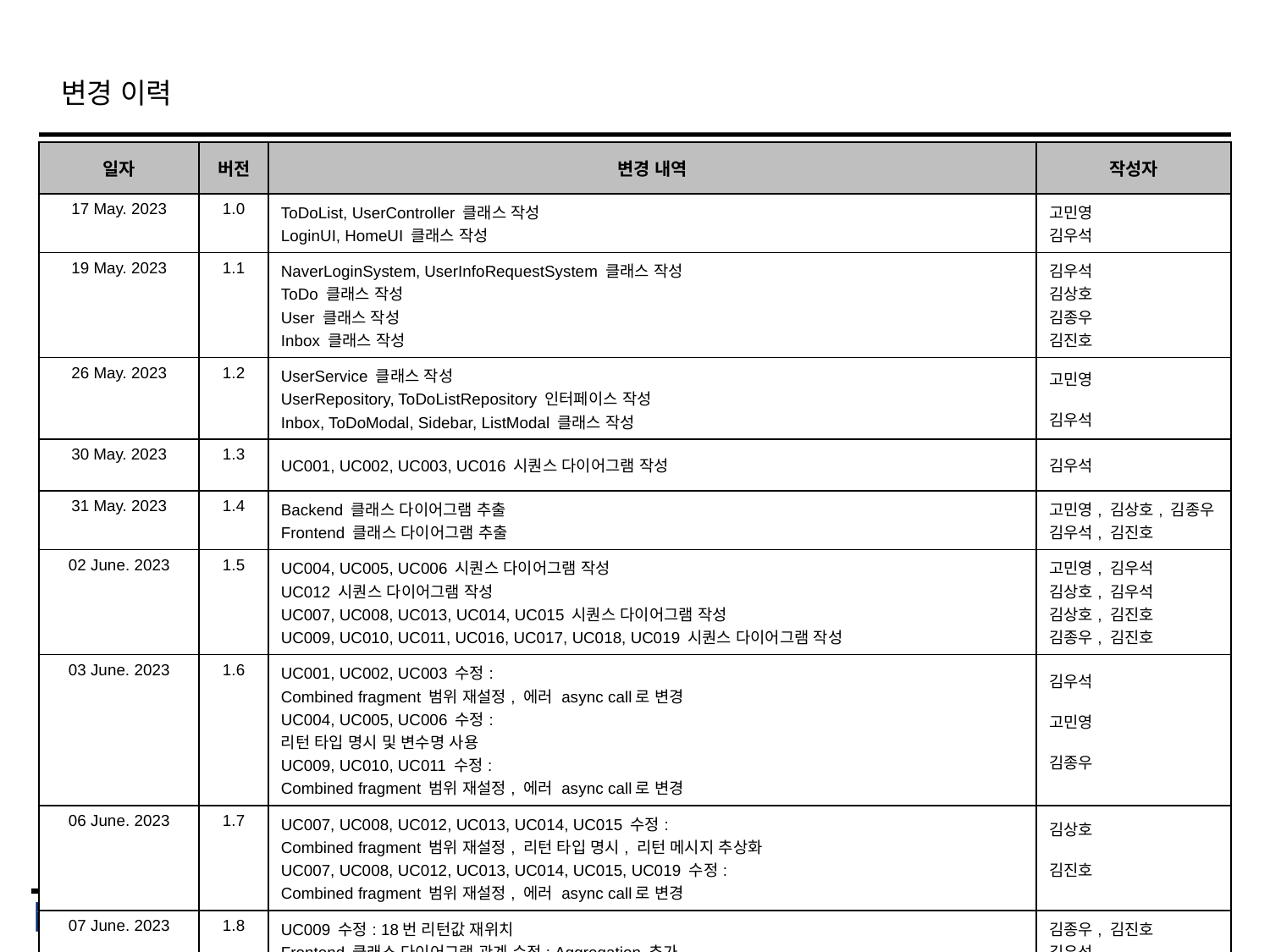

# 변경 이력
| 일자 | 버전 | 변경 내역 | 작성자 |
| --- | --- | --- | --- |
| 17 May. 2023 | 1.0 | ToDoList, UserController 클래스 작성 LoginUI, HomeUI 클래스 작성 | 고민영 김우석 |
| 19 May. 2023 | 1.1 | NaverLoginSystem, UserInfoRequestSystem 클래스 작성 ToDo 클래스 작성 User 클래스 작성 Inbox 클래스 작성 | 김우석 김상호 김종우 김진호 |
| 26 May. 2023 | 1.2 | UserService 클래스 작성 UserRepository, ToDoListRepository 인터페이스 작성 Inbox, ToDoModal, Sidebar, ListModal 클래스 작성 | 고민영 김우석 |
| 30 May. 2023 | 1.3 | UC001, UC002, UC003, UC016 시퀀스 다이어그램 작성 | 김우석 |
| 31 May. 2023 | 1.4 | Backend 클래스 다이어그램 추출 Frontend 클래스 다이어그램 추출 | 고민영, 김상호, 김종우 김우석, 김진호 |
| 02 June. 2023 | 1.5 | UC004, UC005, UC006 시퀀스 다이어그램 작성 UC012 시퀀스 다이어그램 작성 UC007, UC008, UC013, UC014, UC015 시퀀스 다이어그램 작성 UC009, UC010, UC011, UC016, UC017, UC018, UC019 시퀀스 다이어그램 작성 | 고민영, 김우석 김상호, 김우석 김상호, 김진호 김종우, 김진호 |
| 03 June. 2023 | 1.6 | UC001, UC002, UC003 수정:  Combined fragment 범위 재설정, 에러 async call로 변경 UC004, UC005, UC006 수정: 리턴 타입 명시 및 변수명 사용 UC009, UC010, UC011 수정: Combined fragment 범위 재설정, 에러 async call로 변경 | 김우석 고민영 김종우 |
| 06 June. 2023 | 1.7 | UC007, UC008, UC012, UC013, UC014, UC015 수정: Combined fragment 범위 재설정, 리턴 타입 명시, 리턴 메시지 추상화 UC007, UC008, UC012, UC013, UC014, UC015, UC019 수정: Combined fragment 범위 재설정, 에러 async call로 변경 | 김상호 김진호 |
| 07 June. 2023 | 1.8 | UC009 수정: 18번 리턴값 재위치 Frontend 클래스 다이어그램 관계 수정: Aggregation 추가 | 김종우, 김진호 김우석 |
팀 명